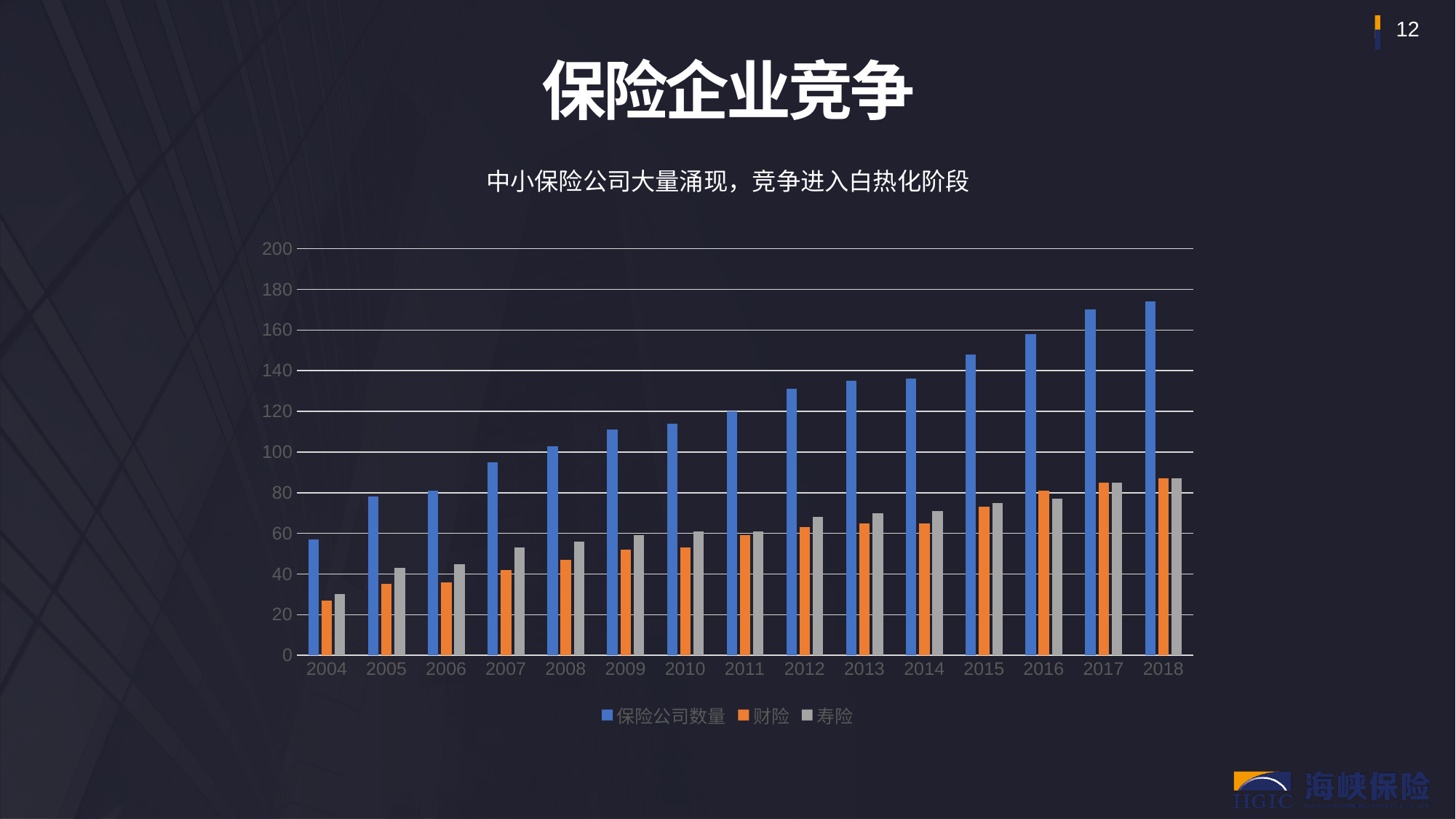

保险企业竞争
中小保险公司大量涌现，竞争进入白热化阶段

### Chart

| Category | 保险公司数量 | 财险 | 寿险 |
|---|---|---|---|
| 2004 | 57.0 | 27.0 | 30.0 |
| 2005 | 78.0 | 35.0 | 43.0 |
| 2006 | 81.0 | 36.0 | 45.0 |
| 2007 | 95.0 | 42.0 | 53.0 |
| 2008 | 103.0 | 47.0 | 56.0 |
| 2009 | 111.0 | 52.0 | 59.0 |
| 2010 | 114.0 | 53.0 | 61.0 |
| 2011 | 120.0 | 59.0 | 61.0 |
| 2012 | 131.0 | 63.0 | 68.0 |
| 2013 | 135.0 | 65.0 | 70.0 |
| 2014 | 136.0 | 65.0 | 71.0 |
| 2015 | 148.0 | 73.0 | 75.0 |
| 2016 | 158.0 | 81.0 | 77.0 |
| 2017 | 170.0 | 85.0 | 85.0 |
| 2018 | 174.0 | 87.0 | 87.0 |